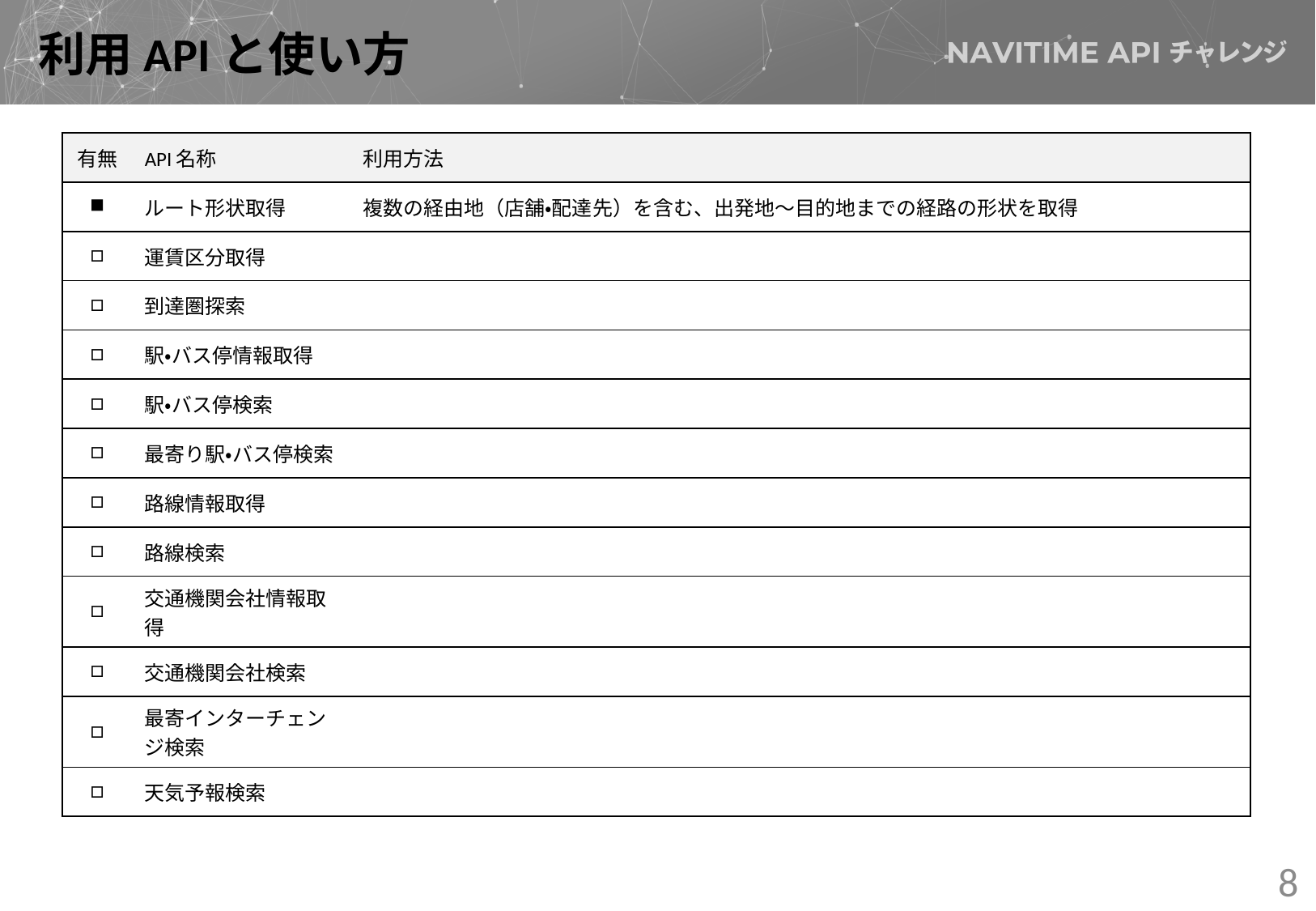

# 利用APIと使い方
| 有無 | API名称 | 利用方法 |
| --- | --- | --- |
| ■ | ルート形状取得 | 複数の経由地（店舗・配達先）を含む、出発地〜目的地までの経路の形状を取得 |
| □ | 運賃区分取得 |  |
| □ | 到達圏探索 |  |
| □ | 駅・バス停情報取得 |  |
| □ | 駅・バス停検索 |  |
| □ | 最寄り駅・バス停検索 |  |
| □ | 路線情報取得 |  |
| □ | 路線検索 |  |
| □ | 交通機関会社情報取得 |  |
| □ | 交通機関会社検索 |  |
| □ | 最寄インターチェンジ検索 |  |
| □ | 天気予報検索 |  |
8